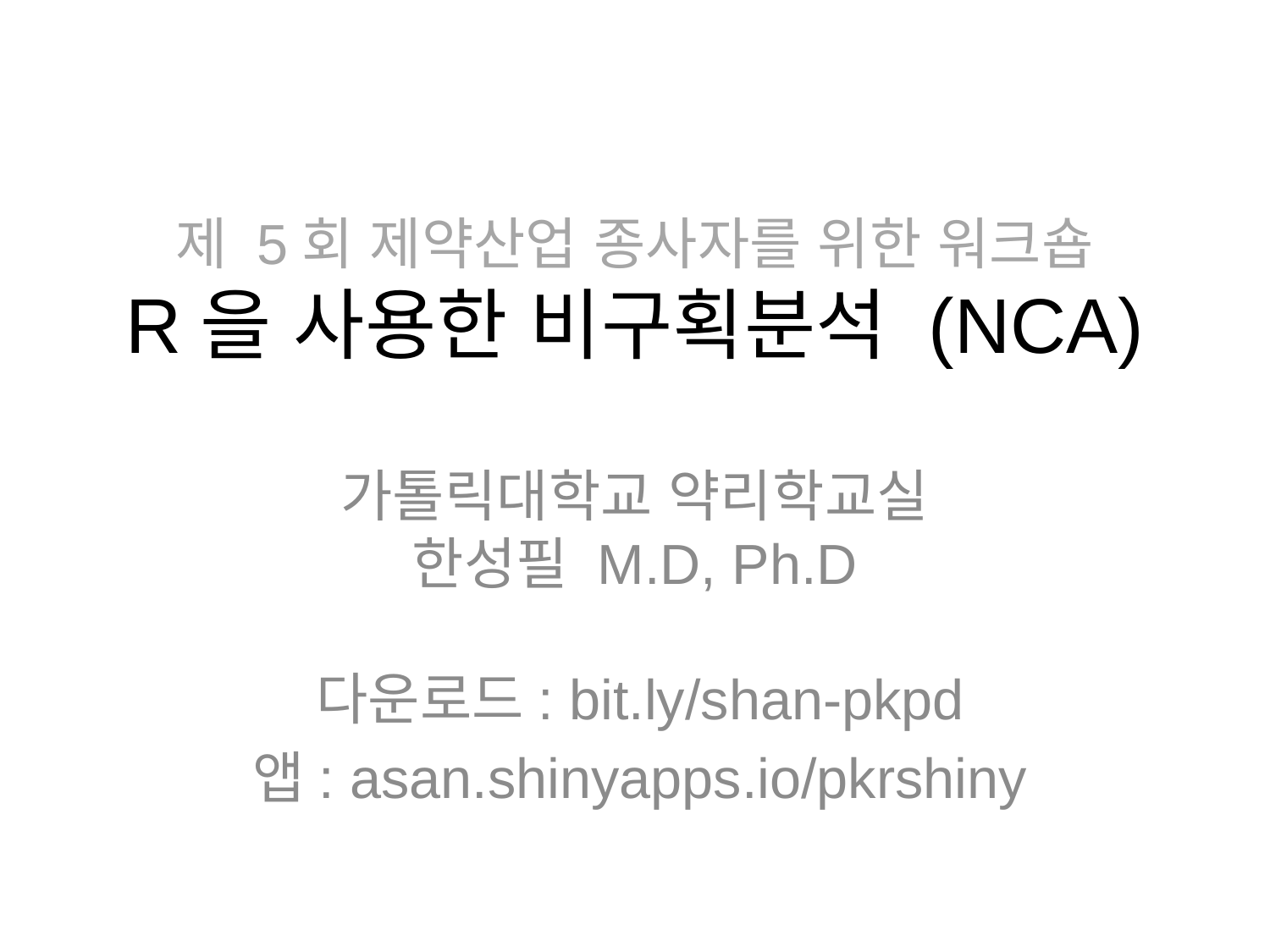

# 제 5회 제약산업 종사자를 위한 워크숍 R을 사용한 비구획분석 (NCA)
가톨릭대학교 약리학교실
한성필 M.D, Ph.D
다운로드: bit.ly/shan-pkpd
앱: asan.shinyapps.io/pkrshiny